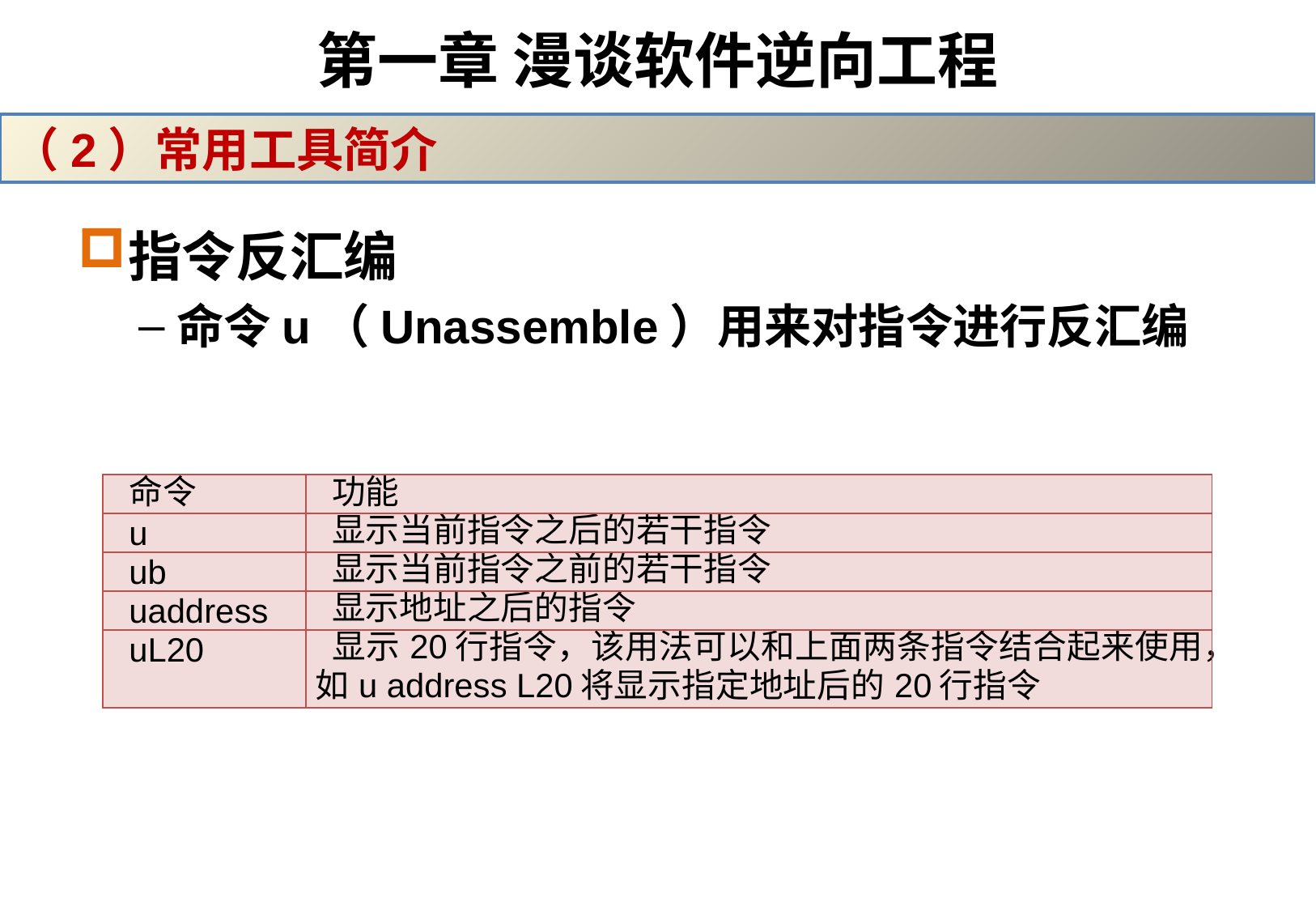

# 第一章 漫谈软件逆向工程
（2）常用工具简介
指令反汇编
命令u（Unassemble）用来对指令进行反汇编
| 命令 | 功能 |
| --- | --- |
| u | 显示当前指令之后的若干指令 |
| ub | 显示当前指令之前的若干指令 |
| uaddress | 显示地址之后的指令 |
| uL20 | 显示20行指令，该用法可以和上面两条指令结合起来使用，如u address L20将显示指定地址后的20行指令 |